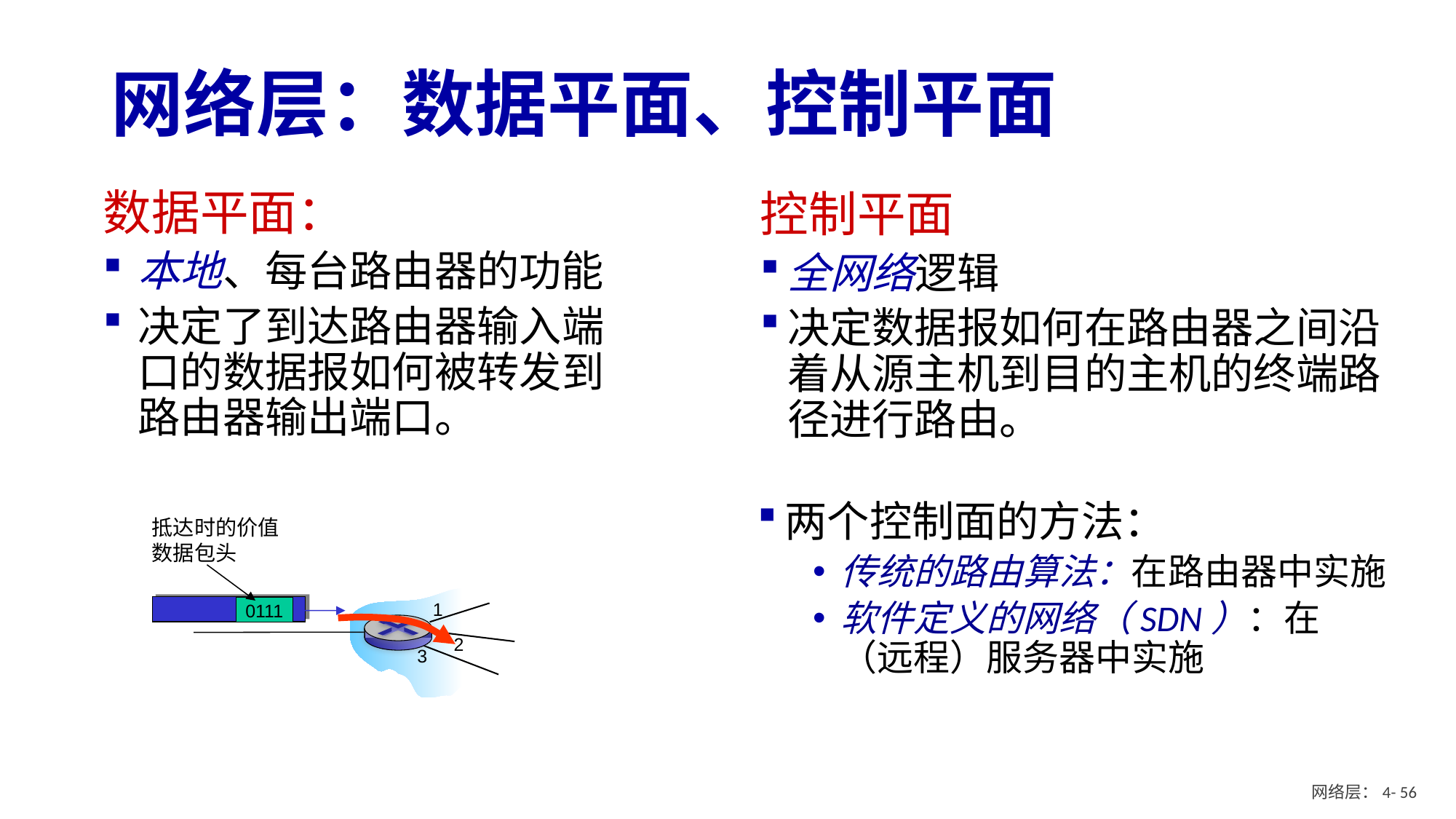

# 网络层：数据平面、控制平面
数据平面：
本地、每台路由器的功能
决定了到达路由器输入端口的数据报如何被转发到路由器输出端口。

控制平面
全网络逻辑
决定数据报如何在路由器之间沿着从源主机到目的主机的终端路径进行路由。

两个控制面的方法：
传统的路由算法：在路由器中实施
软件定义的网络（SDN）：在（远程）服务器中实施

抵达时的价值
数据包头

0111

1

2
3
网络层：4- 56